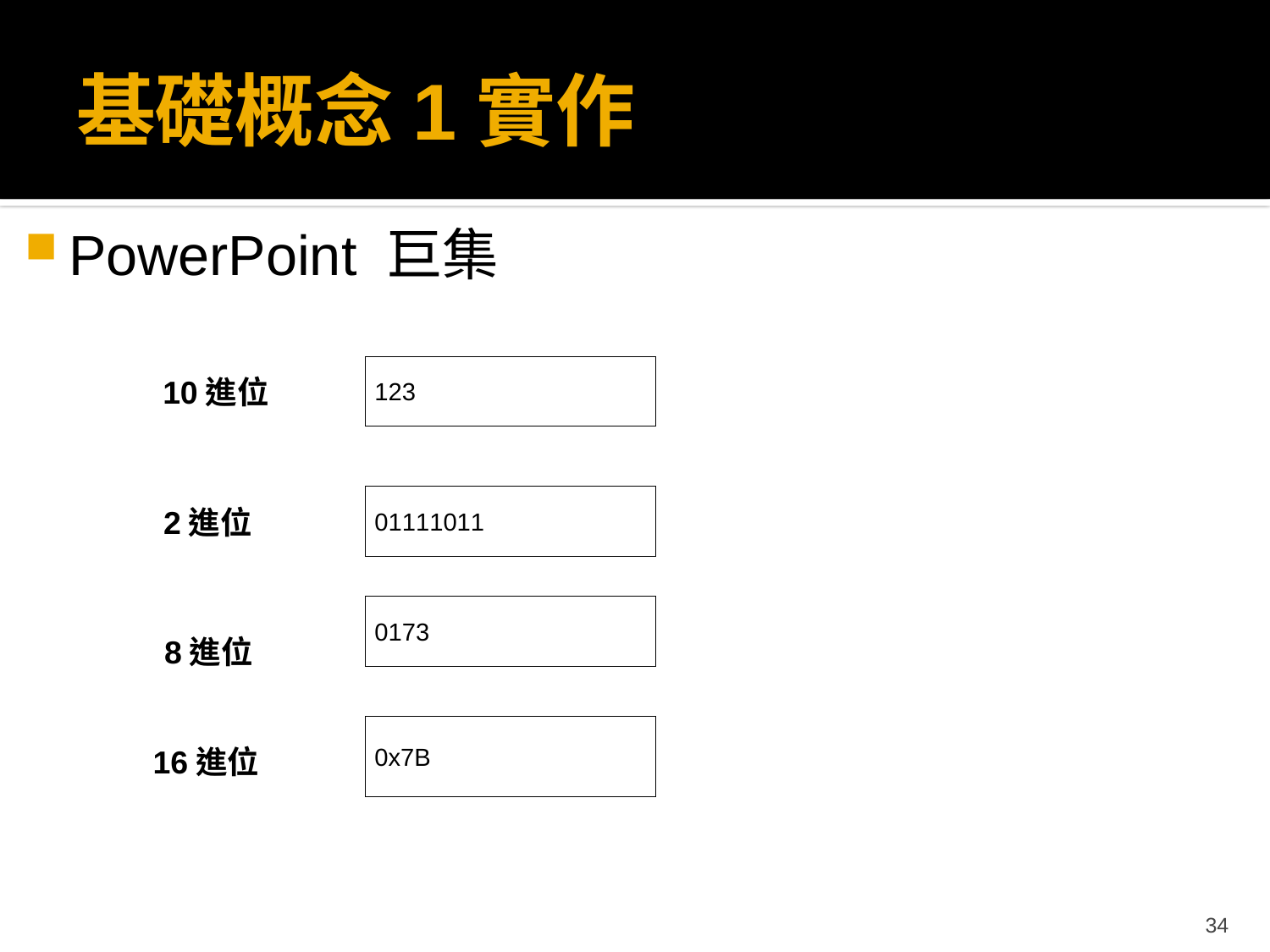

# 基礎概念1實作
PowerPoint 巨集

10進位
2進位
8進位
16進位
34